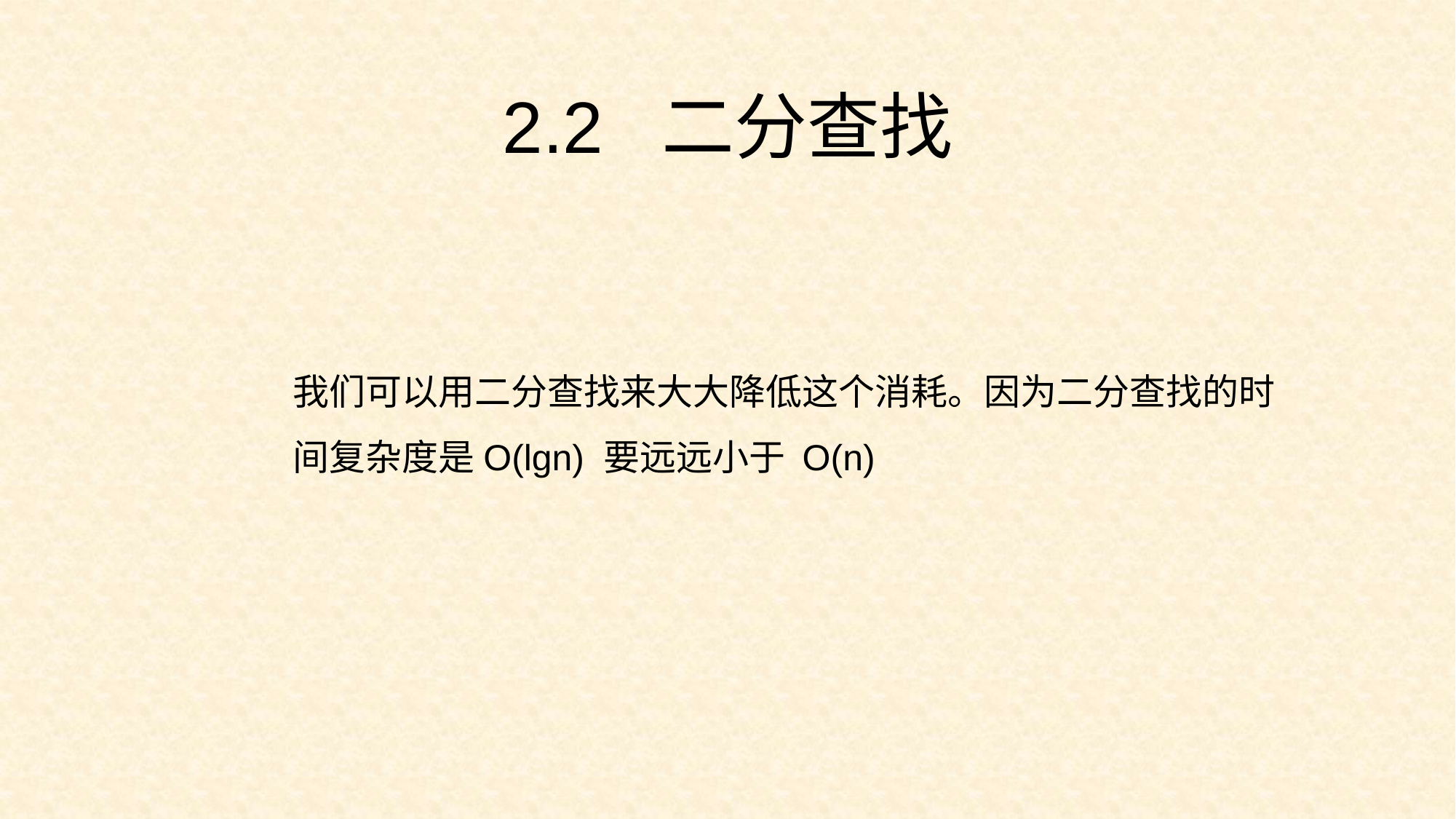

2.2  二分查找
我们可以用二分查找来大大降低这个消耗。因为二分查找的时间复杂度是O(lgn) 要远远小于 O(n)